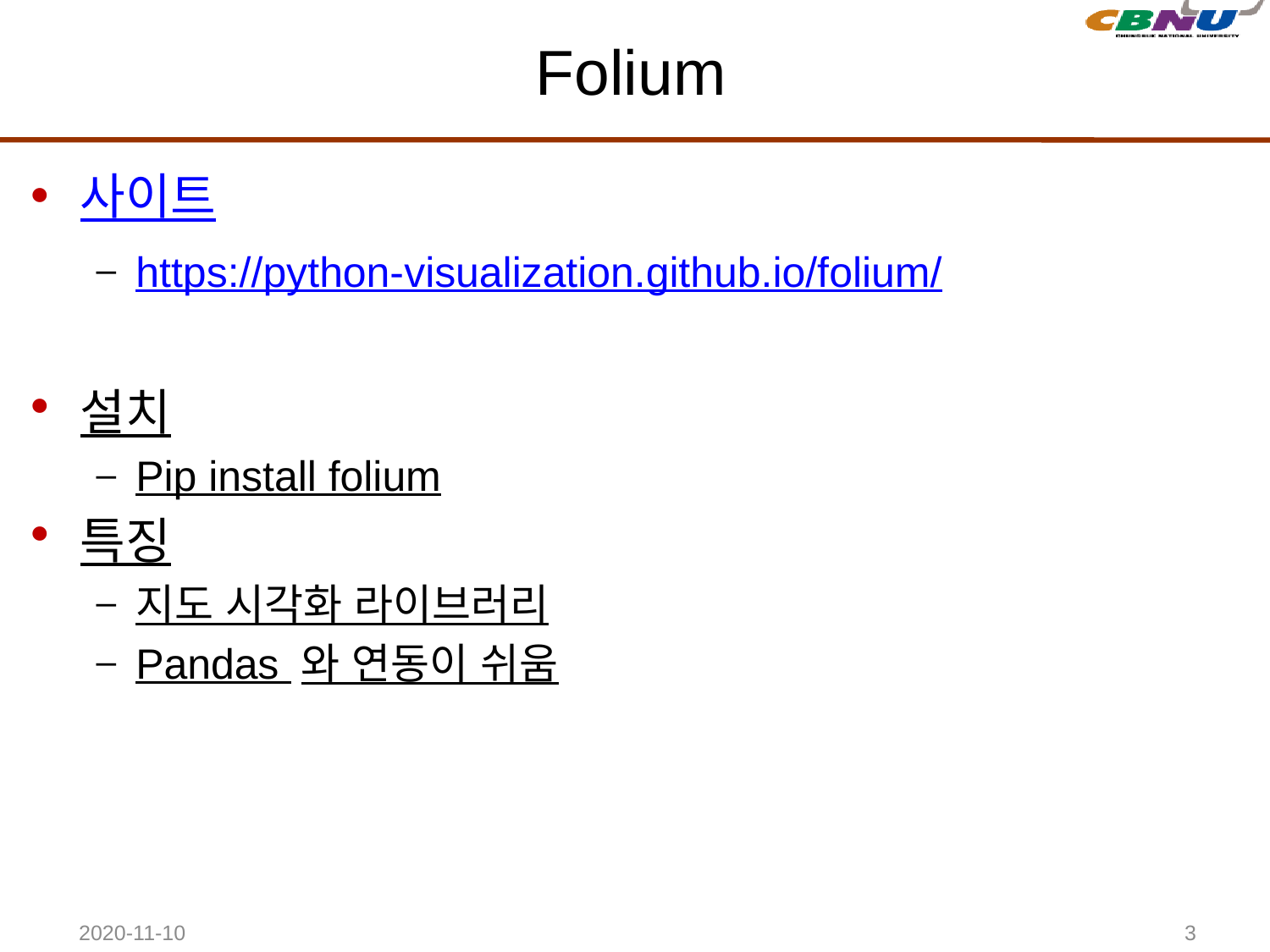

# Folium
사이트
https://python-visualization.github.io/folium/

설치
Pip install folium
특징
지도 시각화 라이브러리
Pandas 와 연동이 쉬움
2020-11-10
3